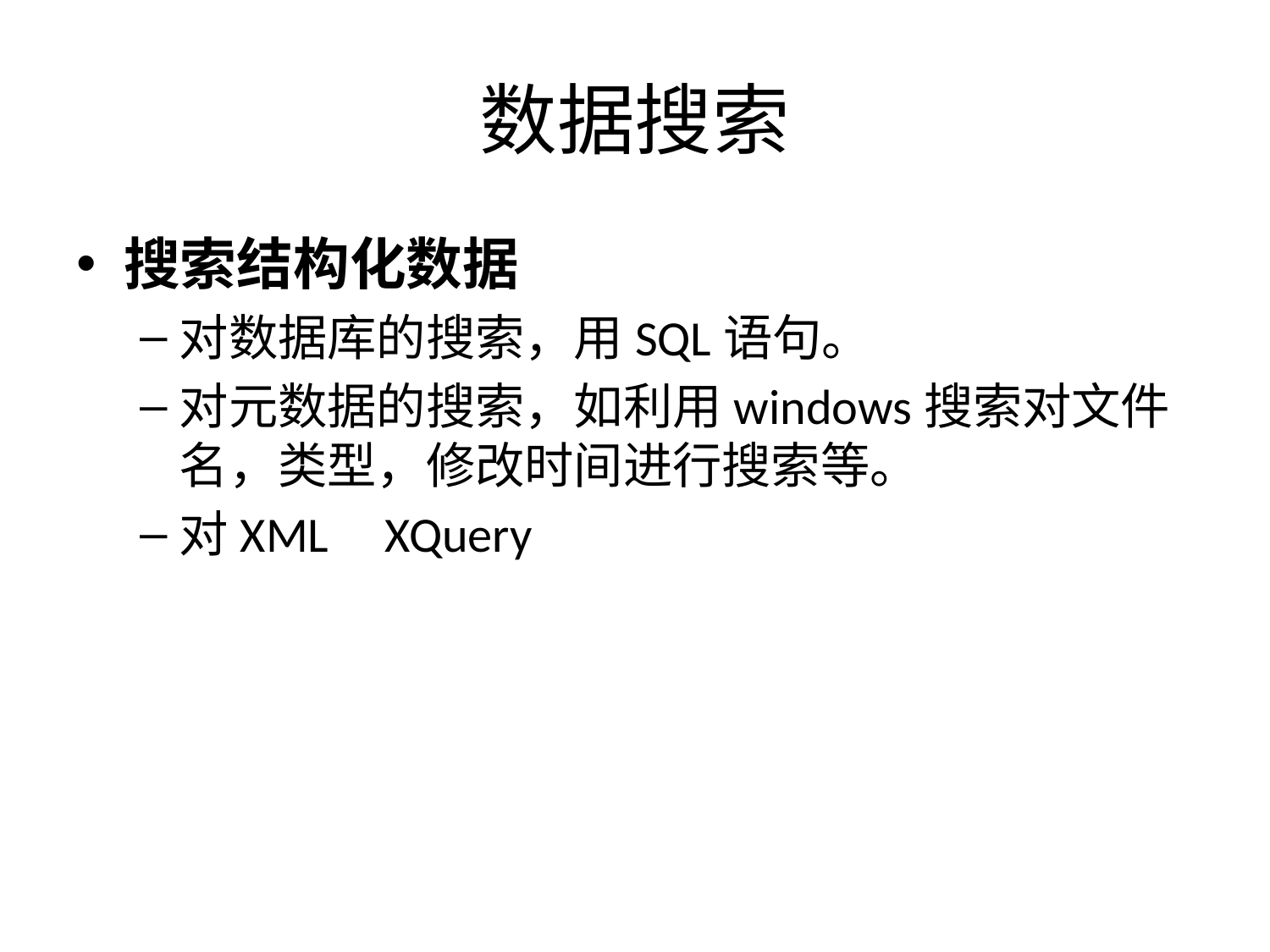

# 数据搜索
搜索结构化数据
对数据库的搜索，用SQL语句。
对元数据的搜索，如利用windows搜索对文件名，类型，修改时间进行搜索等。
对XML     XQuery